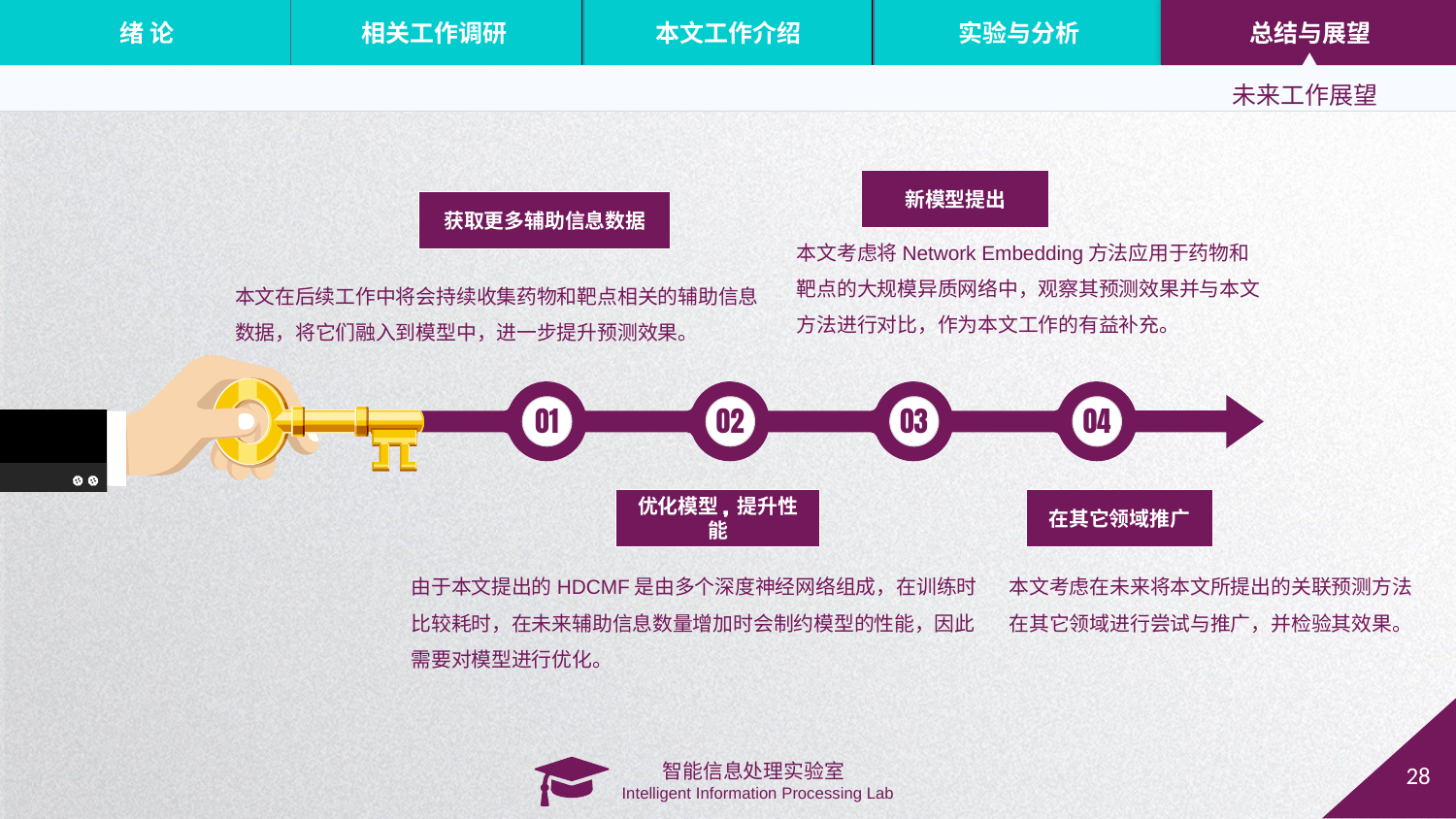

未来工作展望
新模型提出
获取更多辅助信息数据
本文考虑将Network Embedding方法应用于药物和靶点的大规模异质网络中，观察其预测效果并与本文方法进行对比，作为本文工作的有益补充。
本文在后续工作中将会持续收集药物和靶点相关的辅助信息数据，将它们融入到模型中，进一步提升预测效果。

01
02
03
04
在其它领域推广
优化模型, 提升性能
由于本文提出的HDCMF是由多个深度神经网络组成，在训练时比较耗时，在未来辅助信息数量增加时会制约模型的性能，因此需要对模型进行优化。
本文考虑在未来将本文所提出的关联预测方法在其它领域进行尝试与推广，并检验其效果。
28